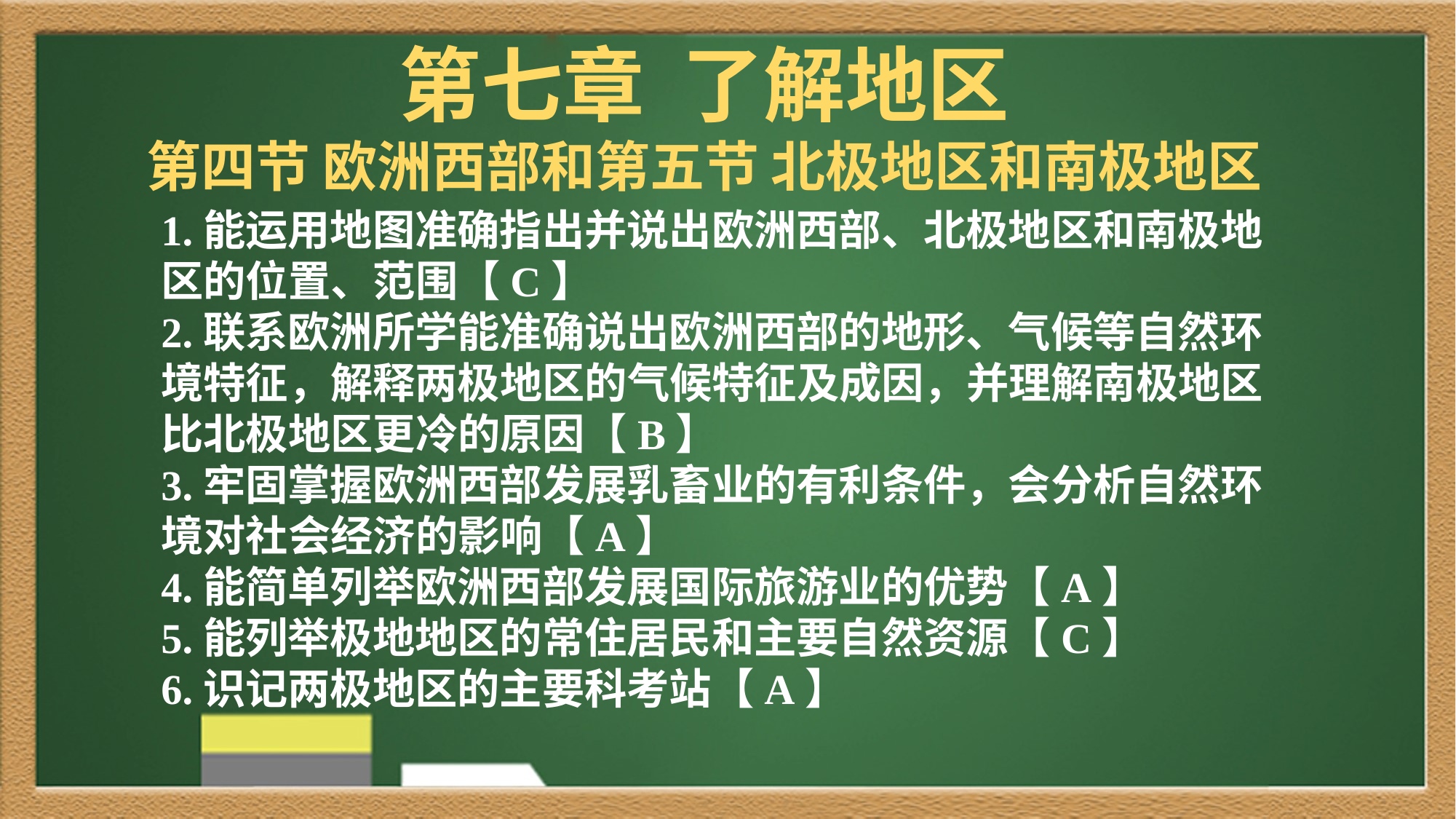

第七章  了解地区
第四节 欧洲西部和第五节 北极地区和南极地区
1.能运用地图准确指出并说出欧洲西部、北极地区和南极地区的位置、范围【C】
2.联系欧洲所学能准确说出欧洲西部的地形、气候等自然环境特征，解释两极地区的气候特征及成因，并理解南极地区比北极地区更冷的原因【B】
3.牢固掌握欧洲西部发展乳畜业的有利条件，会分析自然环境对社会经济的影响【A】
4.能简单列举欧洲西部发展国际旅游业的优势【A】
5.能列举极地地区的常住居民和主要自然资源【C】
6.识记两极地区的主要科考站【A】